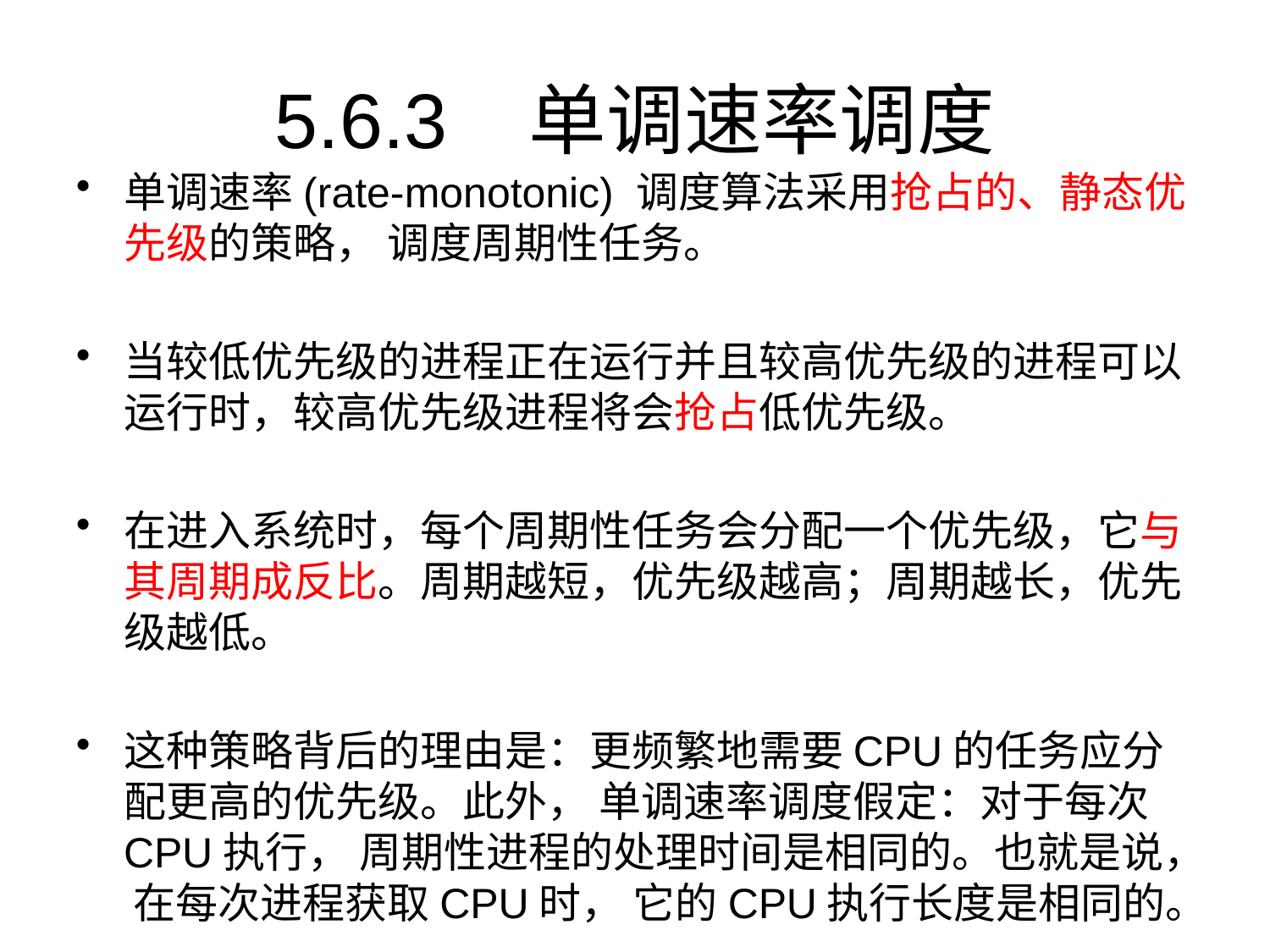

# 5.6.3	单调速率调度
单调速率(rate-monotonic) 调度算法采用抢占的、静态优先级的策略， 调度周期性任务。

当较低优先级的进程正在运行并且较高优先级的进程可以运行时，较高优先级进程将会抢占低优先级。

在进入系统时，每个周期性任务会分配一个优先级，它与其周期成反比。周期越短，优先级越高；周期越长，优先级越低。

这种策略背后的理由是：更频繁地需要CPU的任务应分配更高的优先级。此外， 单调速率调度假定：对于每次CPU执行， 周期性进程的处理时间是相同的。也就是说， 在每次进程获取CPU时， 它的CPU执行长度是相同的。